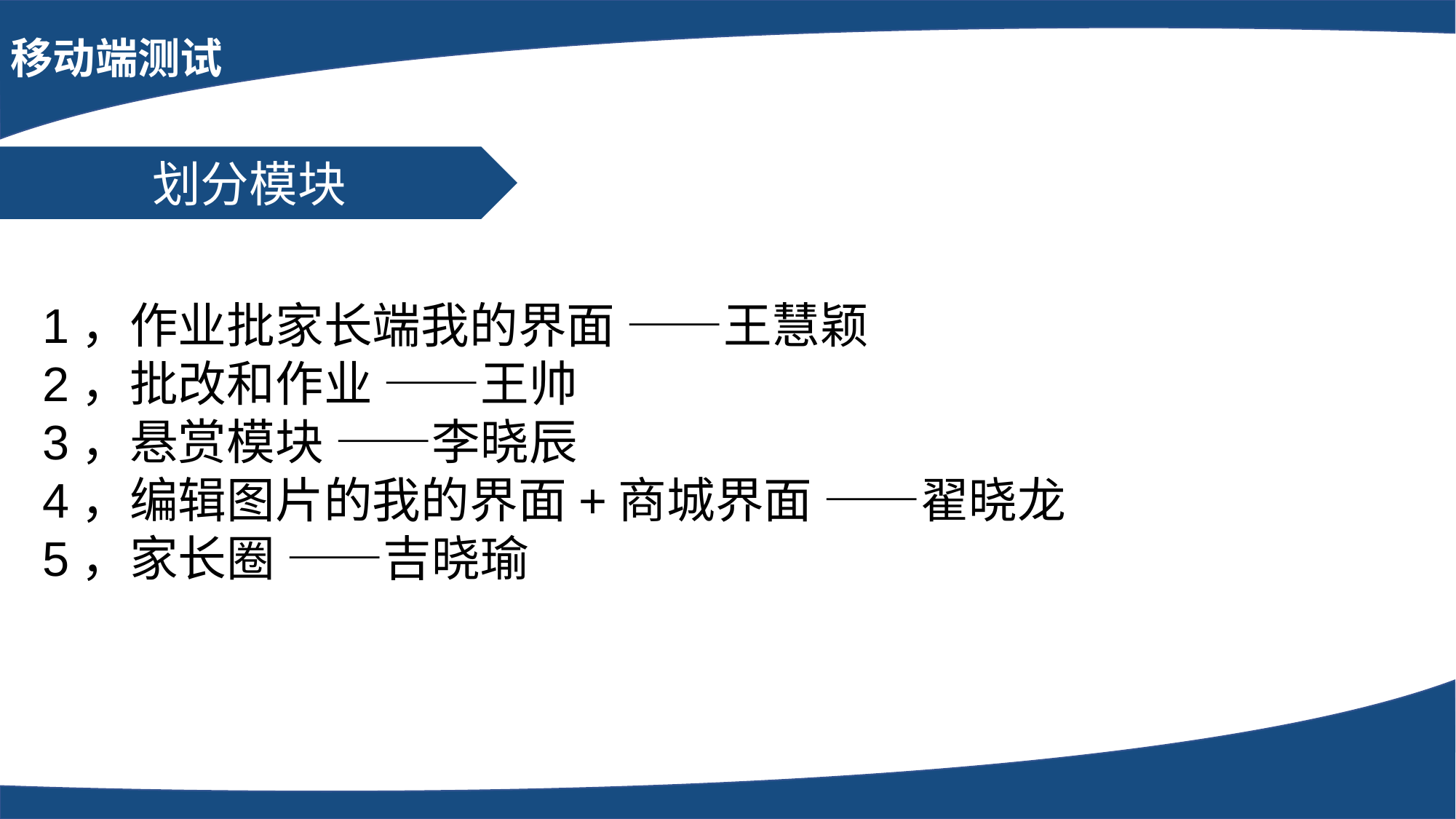

移动端测试
划分模块
1，作业批家长端我的界面 ——王慧颖 
2，批改和作业 ——王帅
3，悬赏模块 ——李晓辰
4，编辑图片的我的界面+商城界面 ——翟晓龙
5，家长圈 ——吉晓瑜